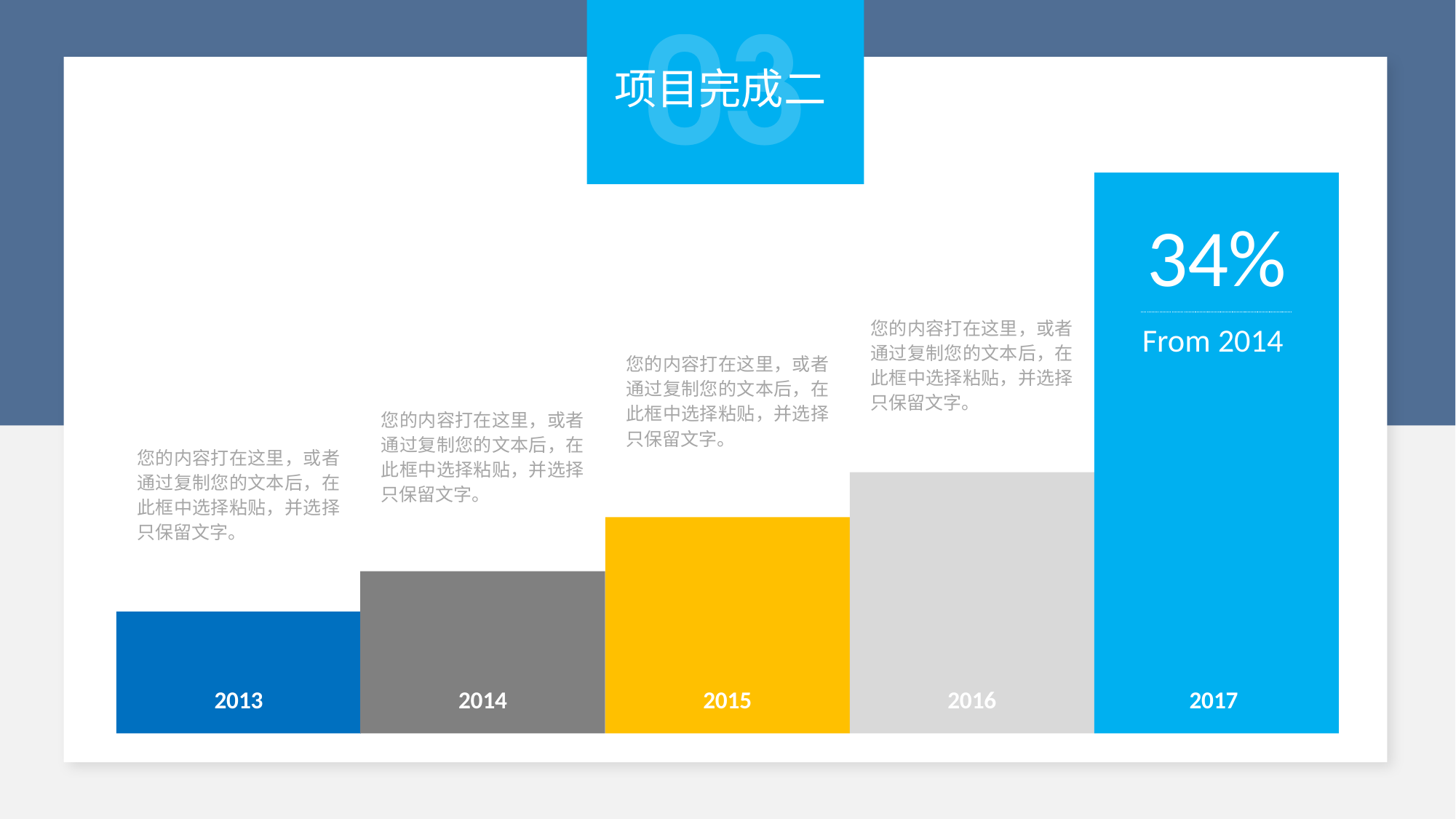

03
项目完成二

34%

From 2014
您的内容打在这里，或者通过复制您的文本后，在此框中选择粘贴，并选择只保留文字。
您的内容打在这里，或者通过复制您的文本后，在此框中选择粘贴，并选择只保留文字。
您的内容打在这里，或者通过复制您的文本后，在此框中选择粘贴，并选择只保留文字。

您的内容打在这里，或者通过复制您的文本后，在此框中选择粘贴，并选择只保留文字。

2013
2014
2015
2016
2017